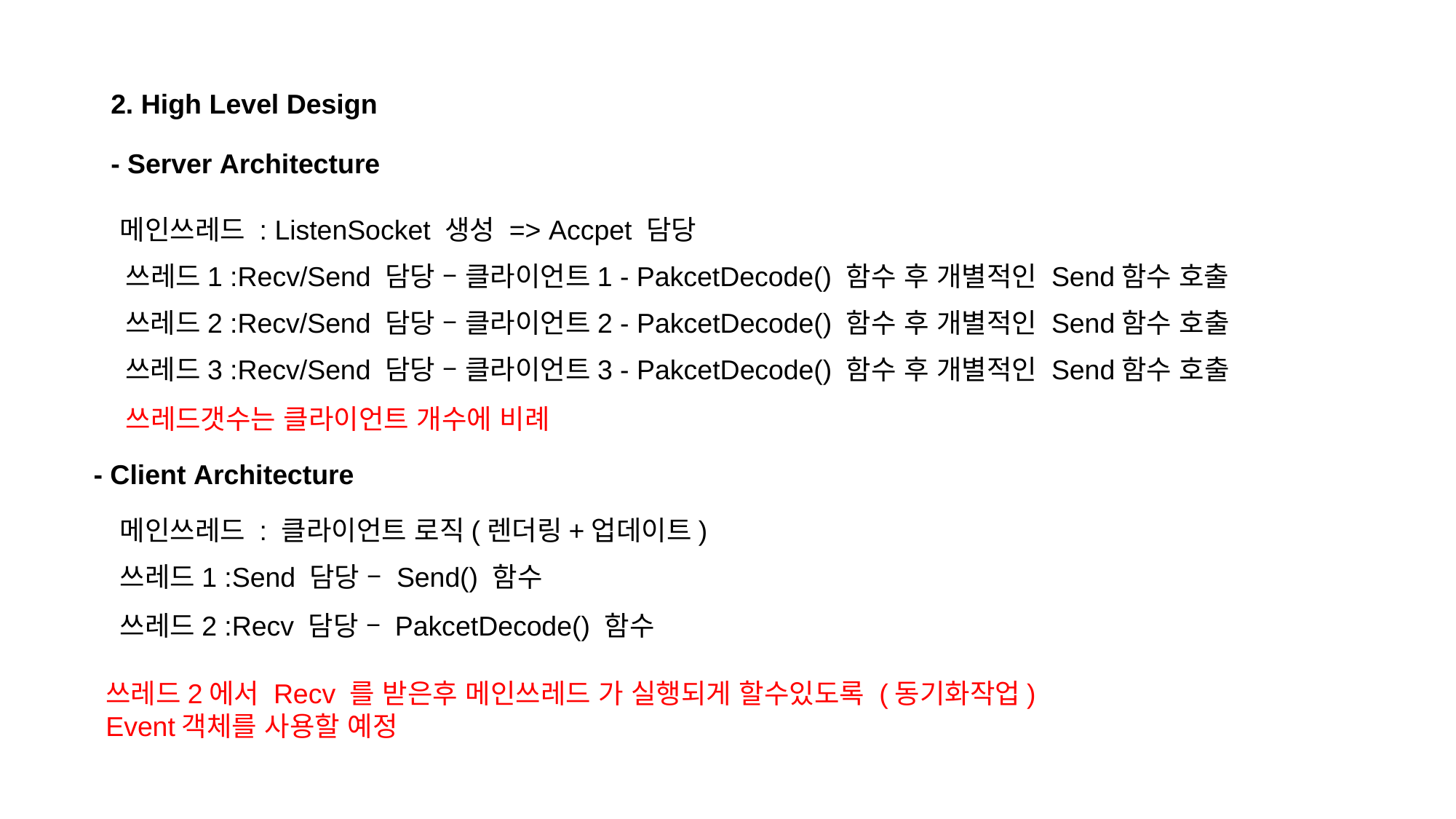

2. High Level Design
- Server Architecture
메인쓰레드 : ListenSocket 생성 => Accpet 담당
쓰레드1 :Recv/Send 담당 – 클라이언트1 - PakcetDecode() 함수 후 개별적인 Send함수 호출
쓰레드2 :Recv/Send 담당 – 클라이언트2 - PakcetDecode() 함수 후 개별적인 Send함수 호출
쓰레드3 :Recv/Send 담당 – 클라이언트3 - PakcetDecode() 함수 후 개별적인 Send함수 호출
쓰레드갯수는 클라이언트 개수에 비례
- Client Architecture
메인쓰레드 : 클라이언트 로직(렌더링+업데이트)
쓰레드1 :Send 담당 – Send() 함수
쓰레드2 :Recv 담당 – PakcetDecode() 함수
쓰레드2에서 Recv 를 받은후 메인쓰레드 가 실행되게 할수있도록 (동기화작업)
Event객체를 사용할 예정